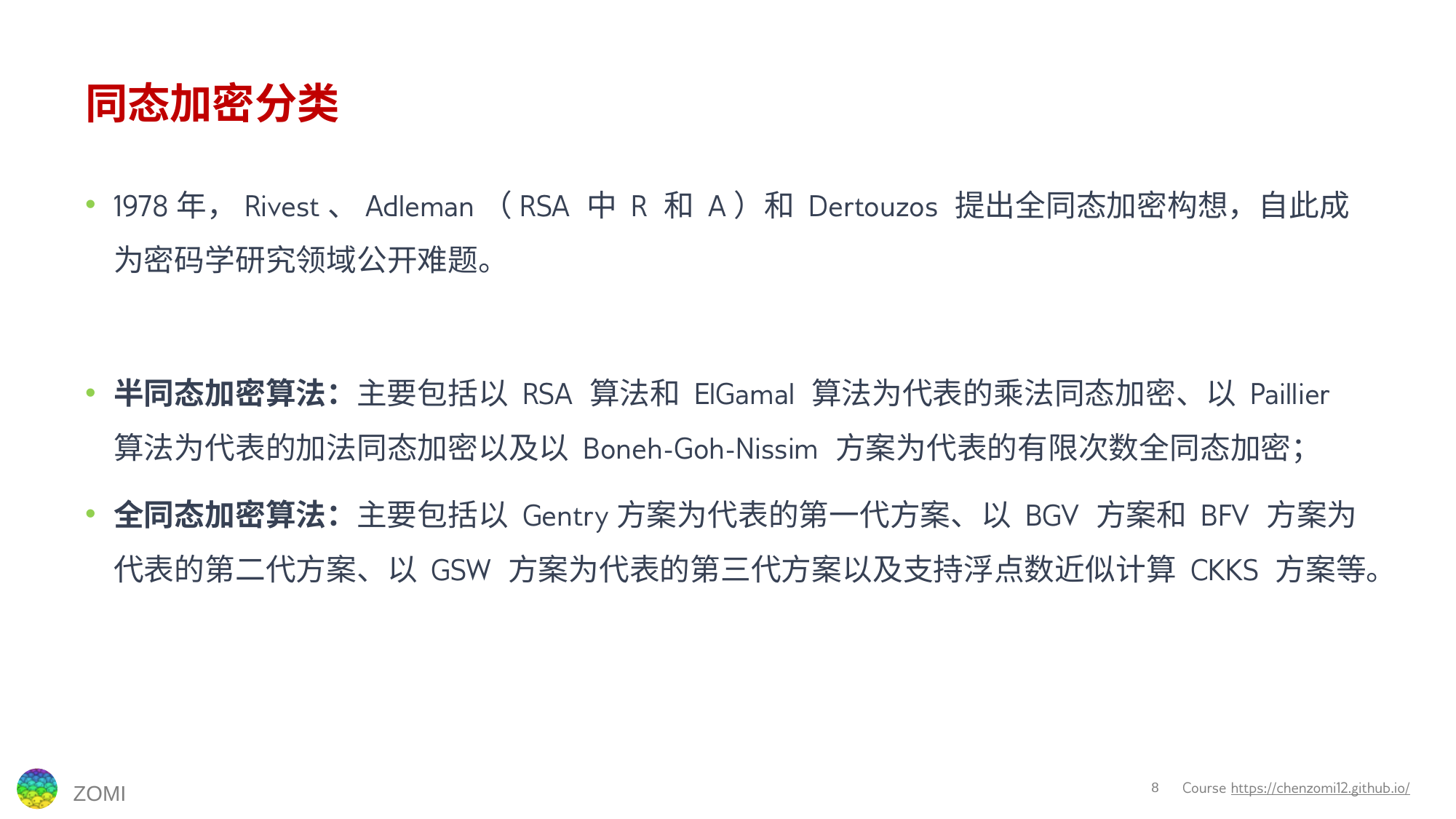

# 同态加密分类
1978年，Rivest、Adleman（RSA 中 R 和 A）和 Dertouzos 提出全同态加密构想，自此成为密码学研究领域公开难题。

半同态加密算法：主要包括以 RSA 算法和 ElGamal 算法为代表的乘法同态加密、以 Paillier 算法为代表的加法同态加密以及以 Boneh-Goh-Nissim 方案为代表的有限次数全同态加密；
全同态加密算法：主要包括以 Gentry方案为代表的第一代方案、以 BGV 方案和 BFV 方案为代表的第二代方案、以 GSW 方案为代表的第三代方案以及支持浮点数近似计算 CKKS 方案等。